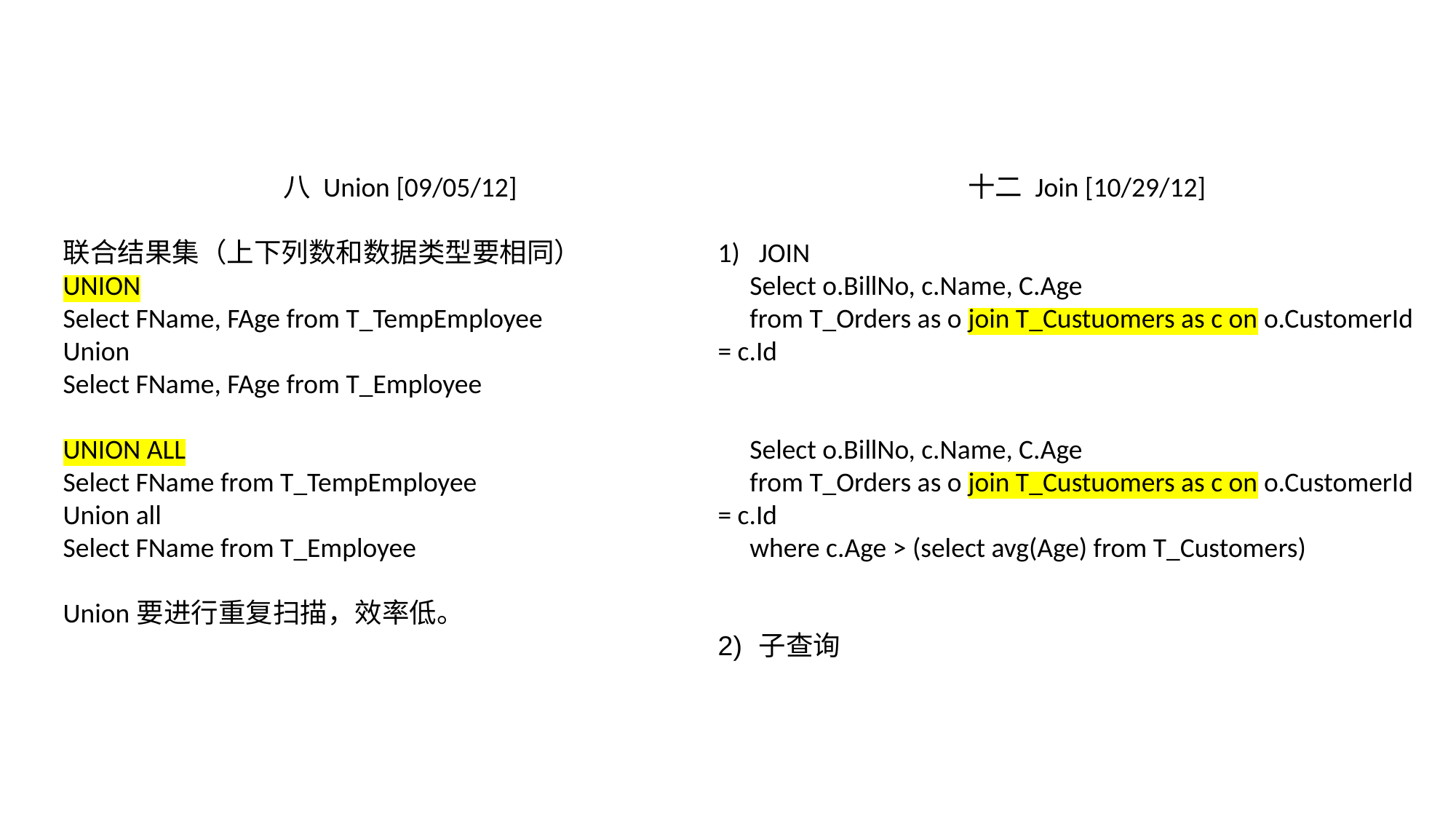

八 Union [09/05/12]

联合结果集（上下列数和数据类型要相同）
UNION
Select FName, FAge from T_TempEmployee
Union
Select FName, FAge from T_Employee

UNION ALL
Select FName from T_TempEmployee
Union all
Select FName from T_Employee

Union要进行重复扫描，效率低。
十二 Join [10/29/12]

JOIN
Select o.BillNo, c.Name, C.Age
from T_Orders as o join T_Custuomers as c on o.CustomerId = c.Id

Select o.BillNo, c.Name, C.Age
from T_Orders as o join T_Custuomers as c on o.CustomerId = c.Id
where c.Age > (select avg(Age) from T_Customers)

子查询